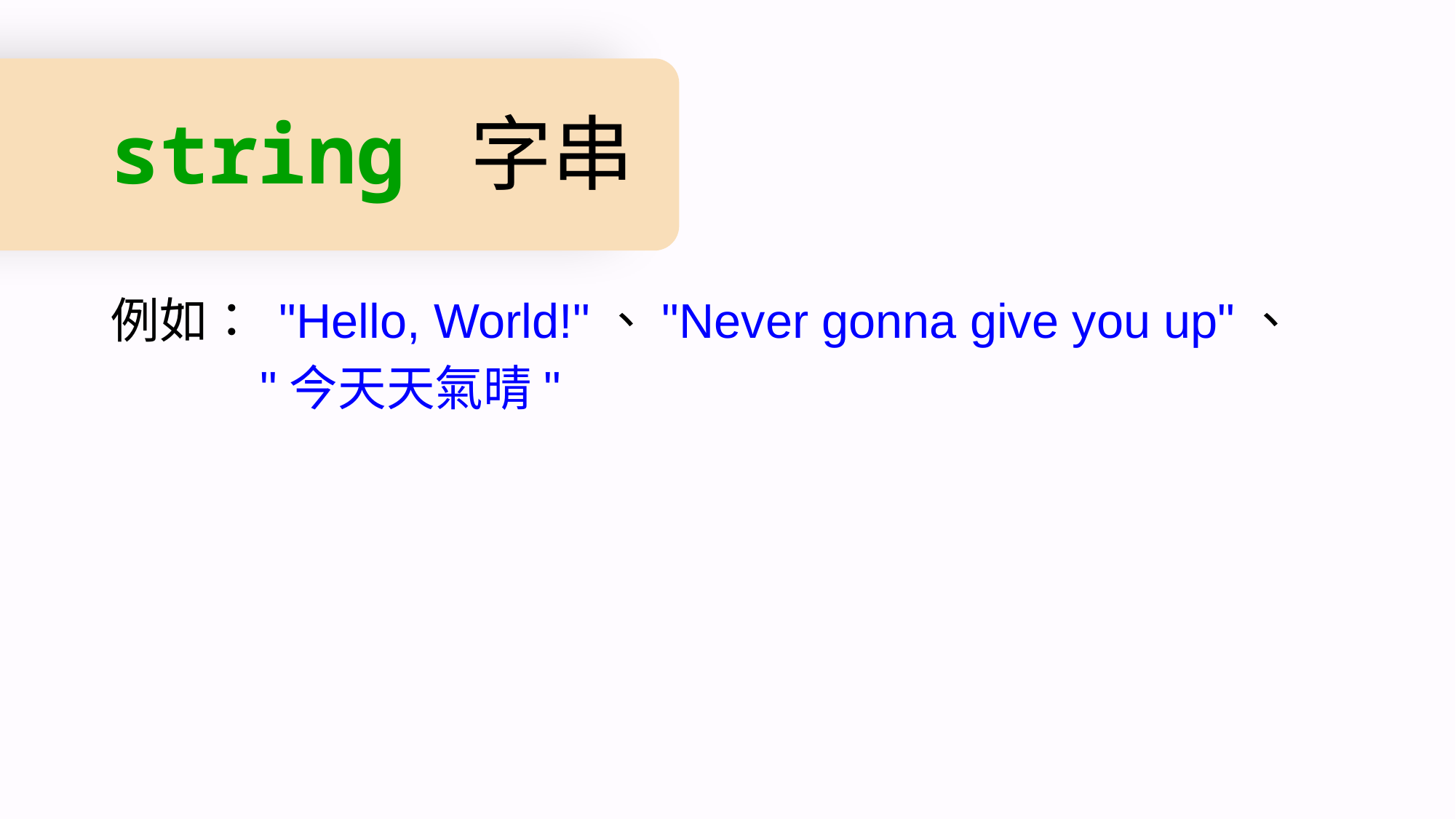

# string 字串
例如： "Hello, World!"、"Never gonna give you up"、
	   "今天天氣晴"